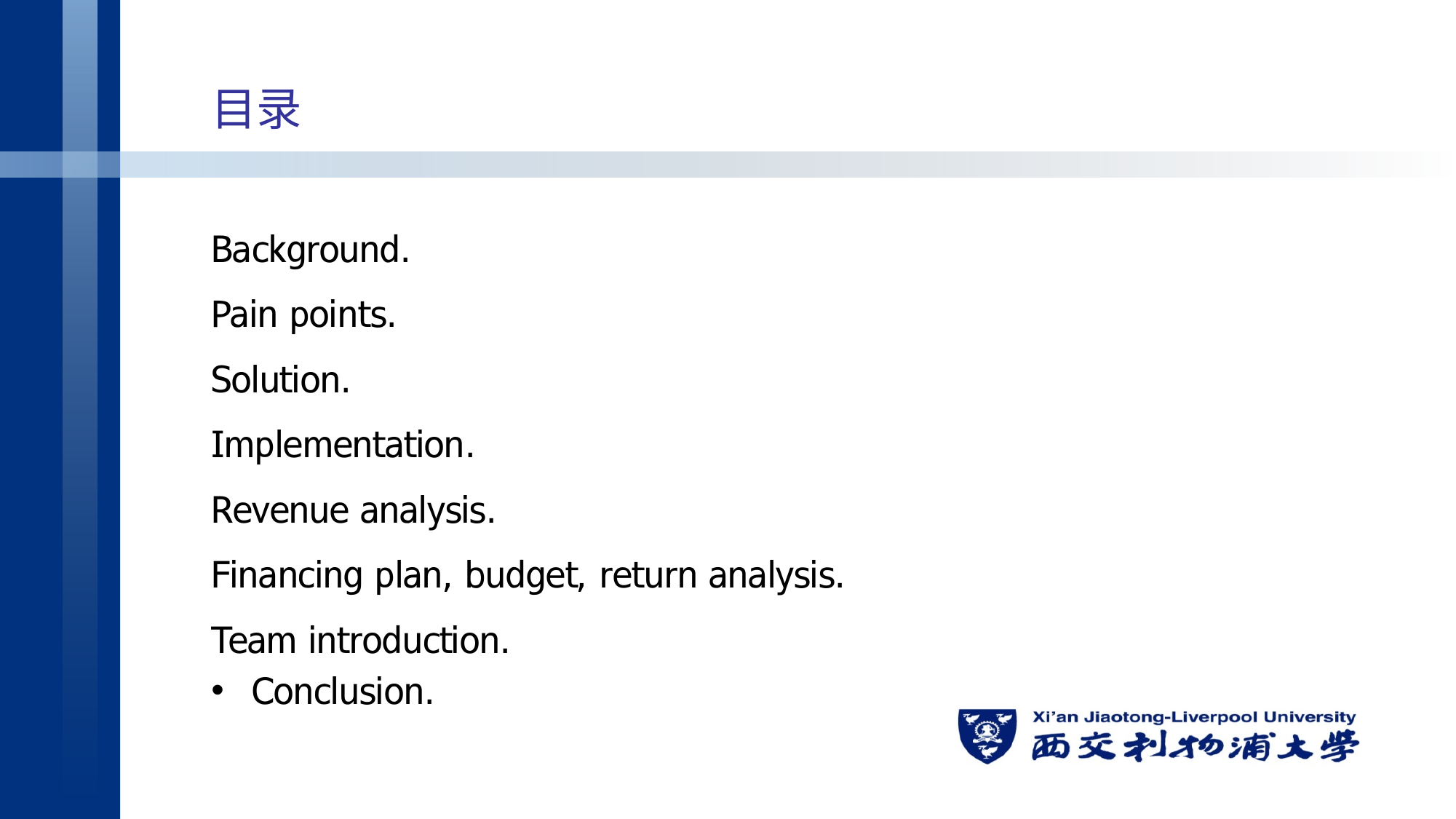

# 目录
Background.
Pain points.
Solution.
Implementation.
Revenue analysis.
Financing plan, budget, return analysis.
Team introduction.
Conclusion.